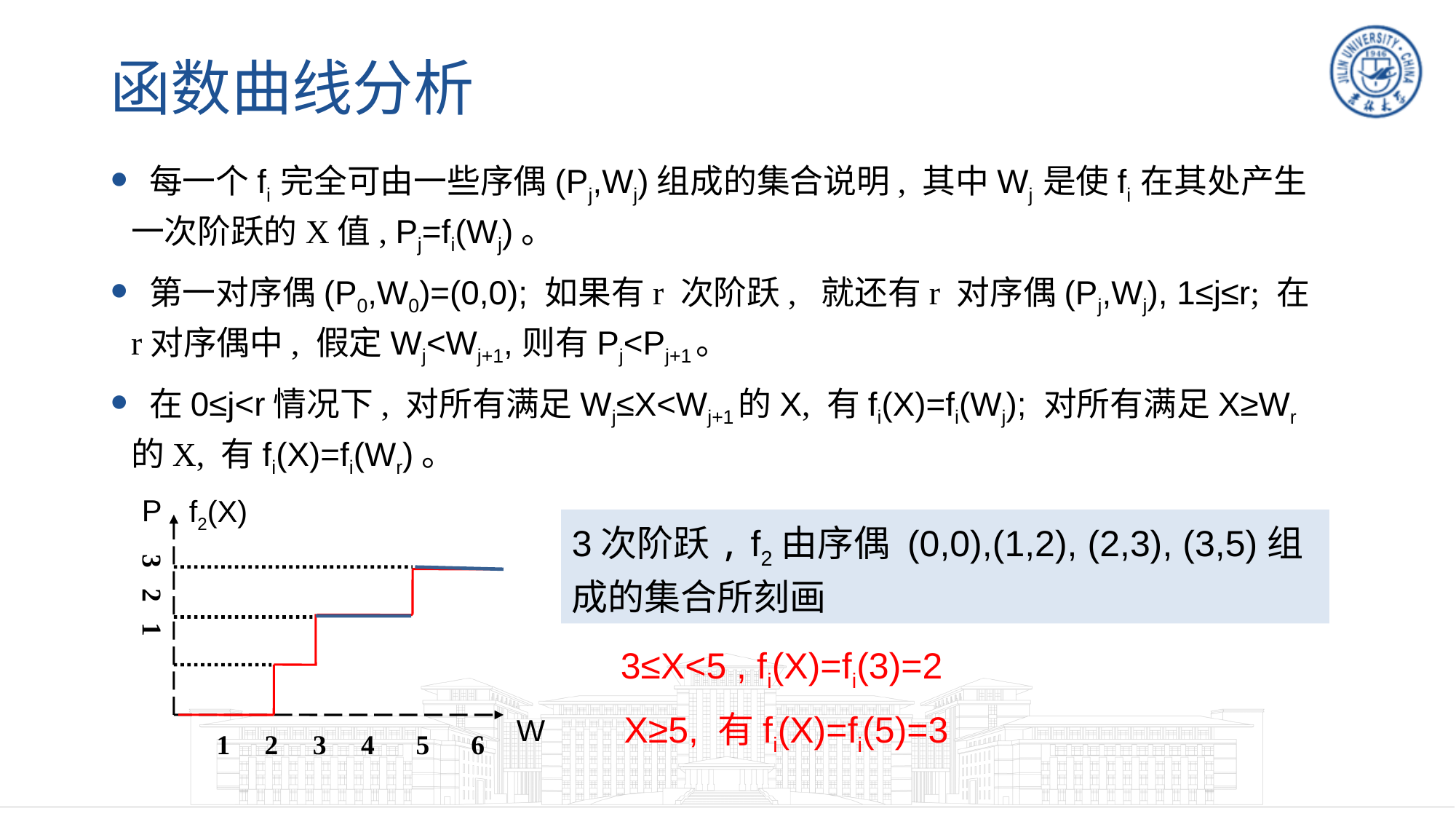

# 函数曲线分析
 每一个fi 完全可由一些序偶(Pj,Wj)组成的集合说明, 其中Wj 是使fi 在其处产生一次阶跃的X值, Pj=fi(Wj)。
 第一对序偶(P0,W0)=(0,0); 如果有r 次阶跃,  就还有r 对序偶(Pj,Wj), 1≤j≤r; 在r对序偶中, 假定Wj<Wj+1, 则有Pj<Pj+1。
 在0≤j<r情况下, 对所有满足Wj≤X<Wj+1的X, 有fi(X)=fi(Wj); 对所有满足X≥Wr的X, 有fi(X)=fi(Wr)。

P
f2(X)
3次阶跃, f2由序偶 (0,0),(1,2), (2,3), (3,5)组成的集合所刻画

3   2   1
 1     2     3     4      5      6

3≤X<5 , fi(X)=fi(3)=2
X≥5, 有fi(X)=fi(5)=3
W
49